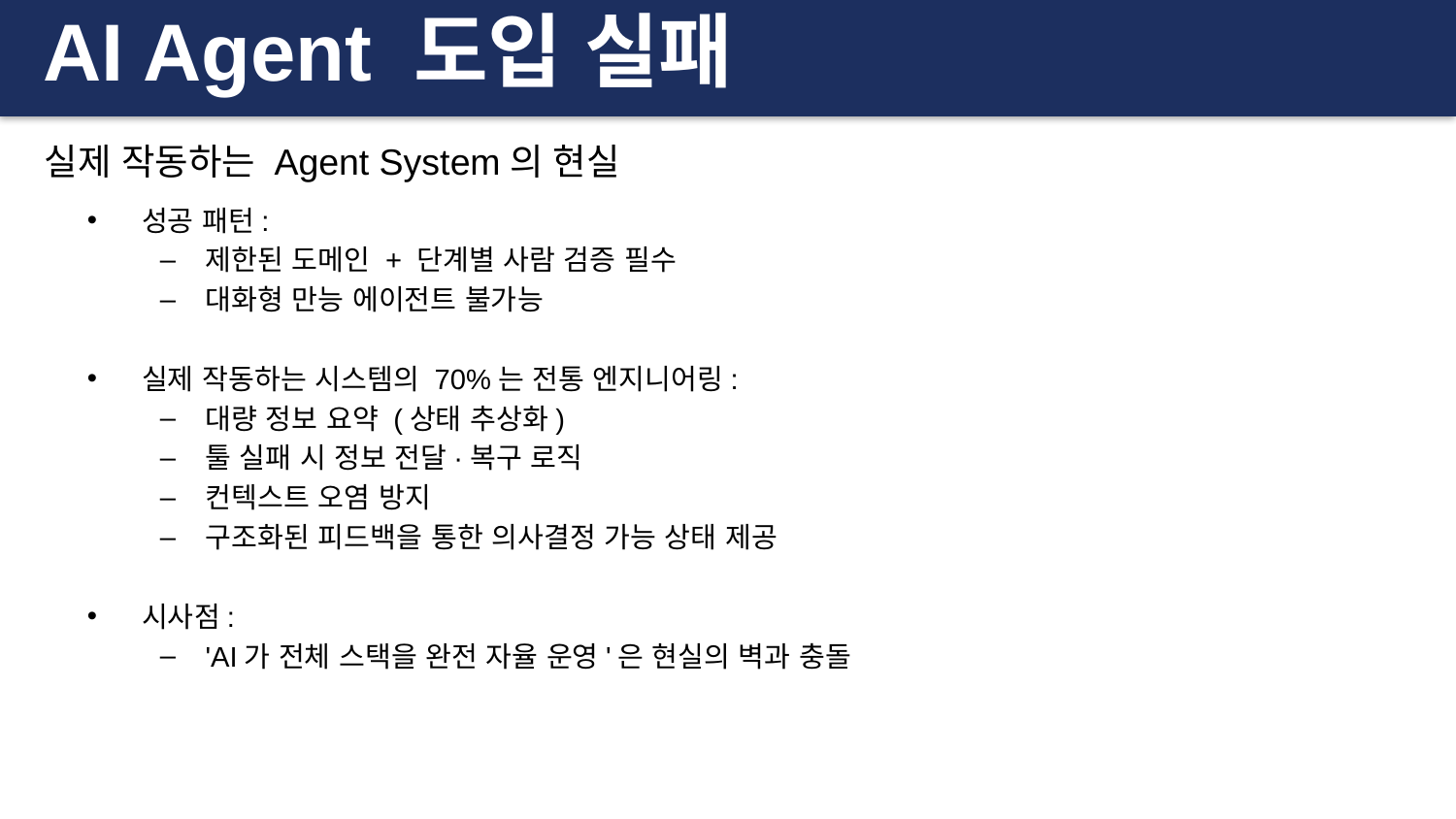

AI Agent 도입 실패
실제 작동하는 Agent System의 현실
성공 패턴:
제한된 도메인 + 단계별 사람 검증 필수
대화형 만능 에이전트 불가능

실제 작동하는 시스템의 70%는 전통 엔지니어링:
대량 정보 요약 (상태 추상화)
툴 실패 시 정보 전달·복구 로직
컨텍스트 오염 방지
구조화된 피드백을 통한 의사결정 가능 상태 제공

시사점:
'AI가 전체 스택을 완전 자율 운영'은 현실의 벽과 충돌